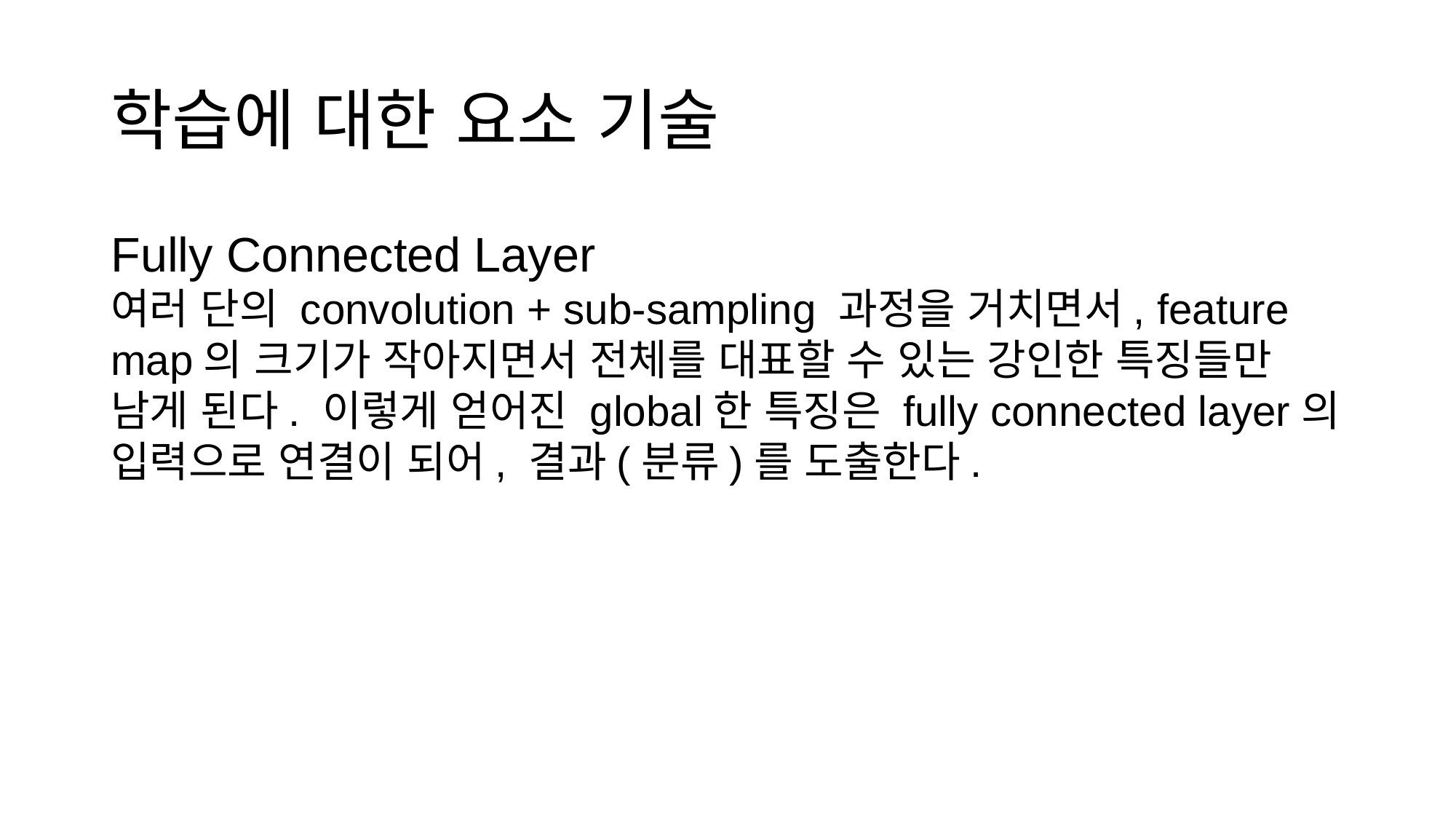

# 학습에 대한 요소 기술
Fully Connected Layer
여러 단의 convolution + sub-sampling 과정을 거치면서, feature map의 크기가 작아지면서 전체를 대표할 수 있는 강인한 특징들만 남게 된다. 이렇게 얻어진 global한 특징은 fully connected layer의 입력으로 연결이 되어, 결과(분류)를 도출한다.